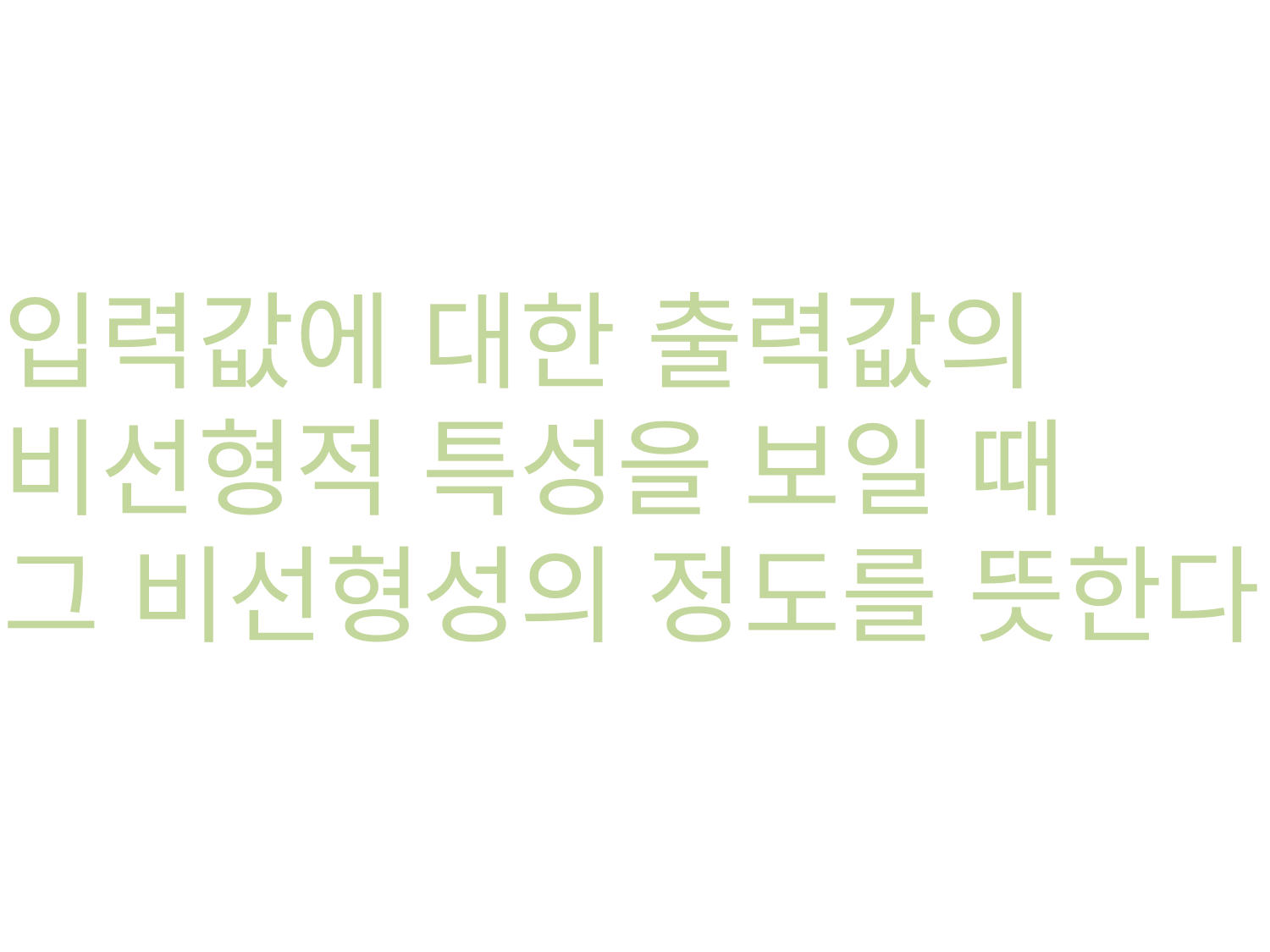

입력값에 대한 출력값의
비선형적 특성을 보일 때
그 비선형성의 정도를 뜻한다.